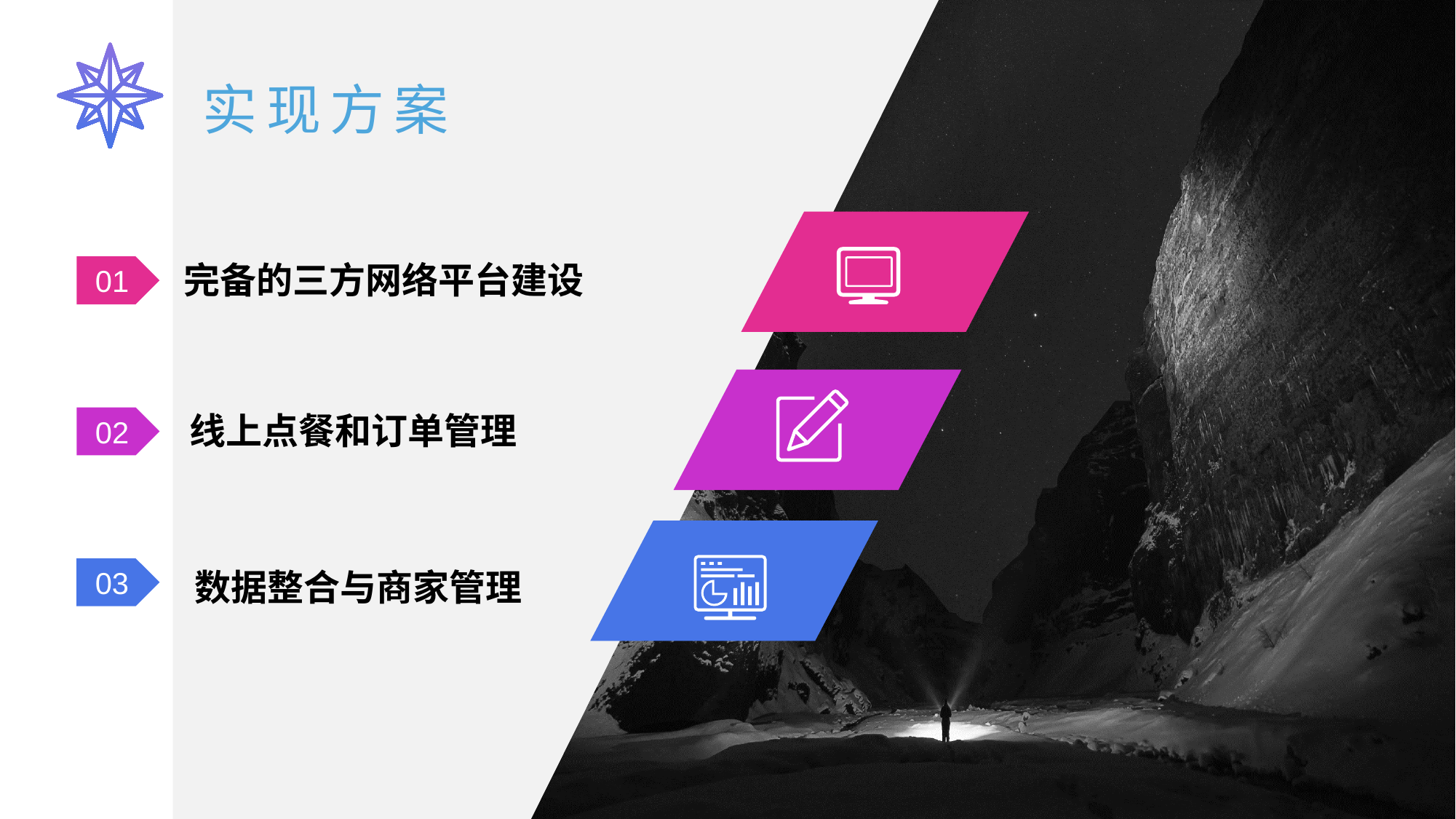

实现方案

完备的三方网络平台建设
01

线上点餐和订单管理
02

数据整合与商家管理

03